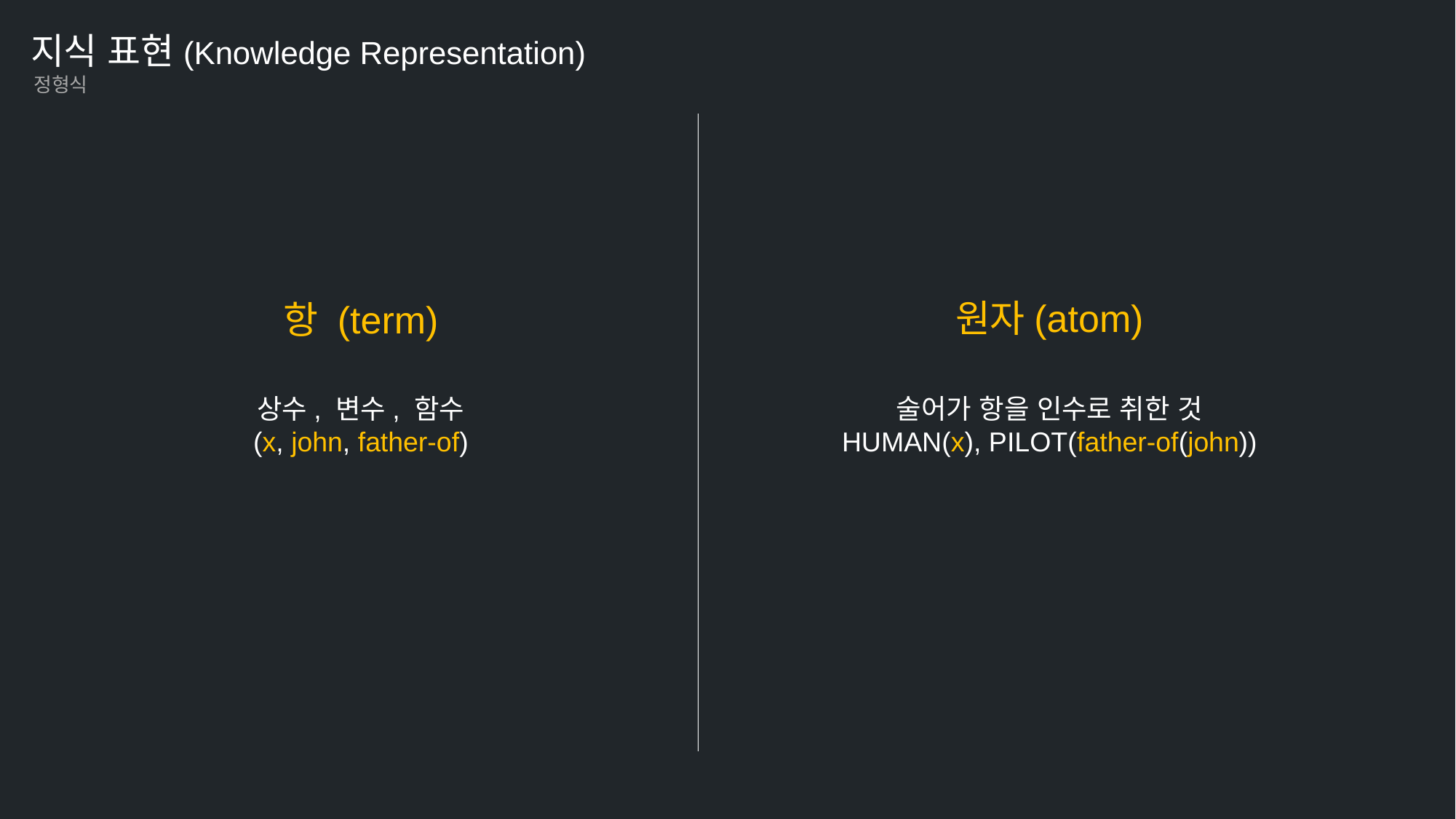

지식 표현(Knowledge Representation)
정형식
원자(atom)
항 (term)
상수, 변수, 함수
(x, john, father-of)
술어가 항을 인수로 취한 것
HUMAN(x), PILOT(father-of(john))